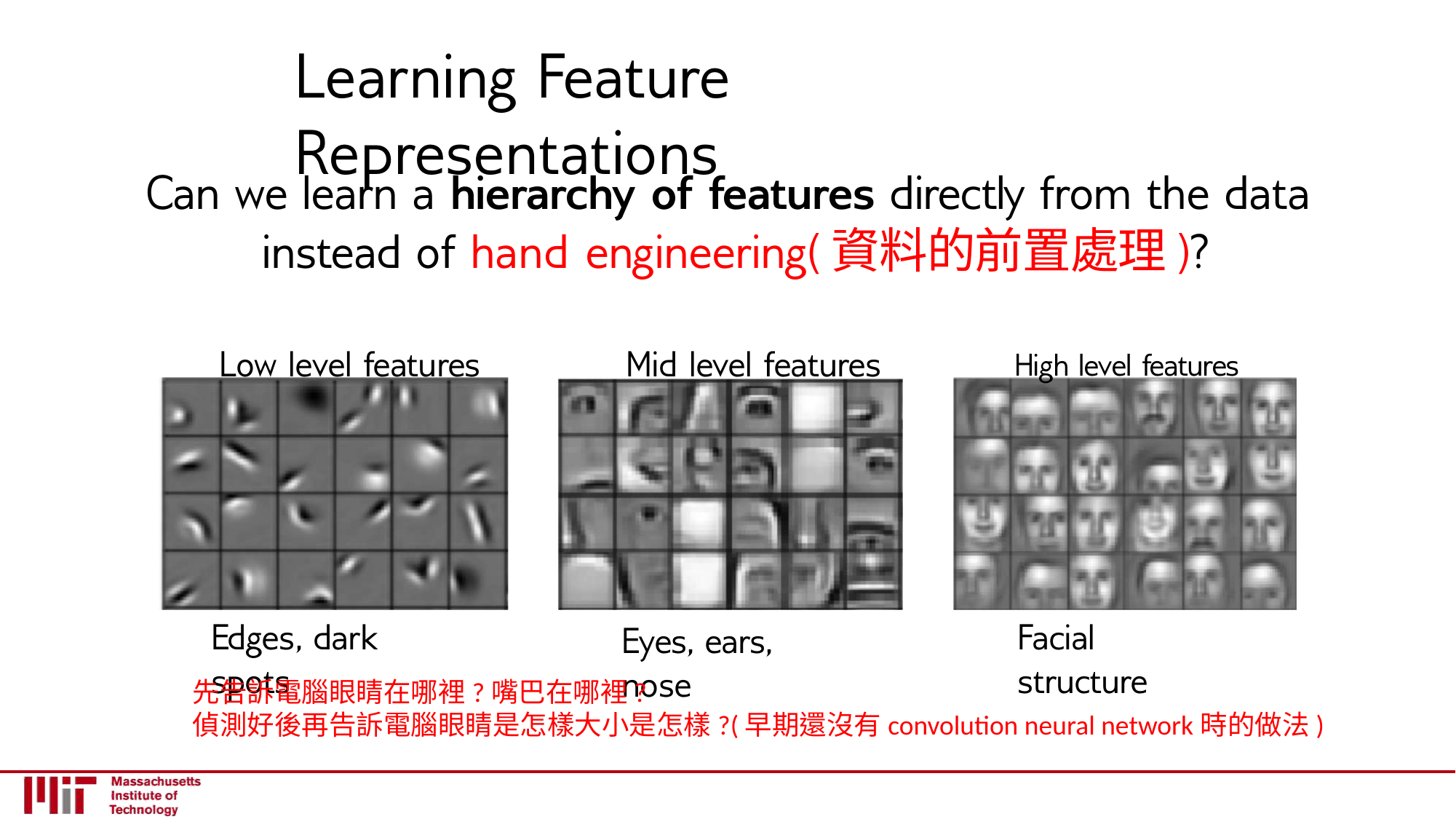

# Learning Feature Representations
Can we learn a hierarchy of features directly from the data  instead of hand engineering(資料的前置處理)?
Low level features	Mid level features	High level features

Edges, dark spots
Facial structure
Eyes, ears, nose
先告訴電腦眼睛在哪裡?嘴巴在哪裡?
偵測好後再告訴電腦眼睛是怎樣大小是怎樣?(早期還沒有convolution neural network時的做法)